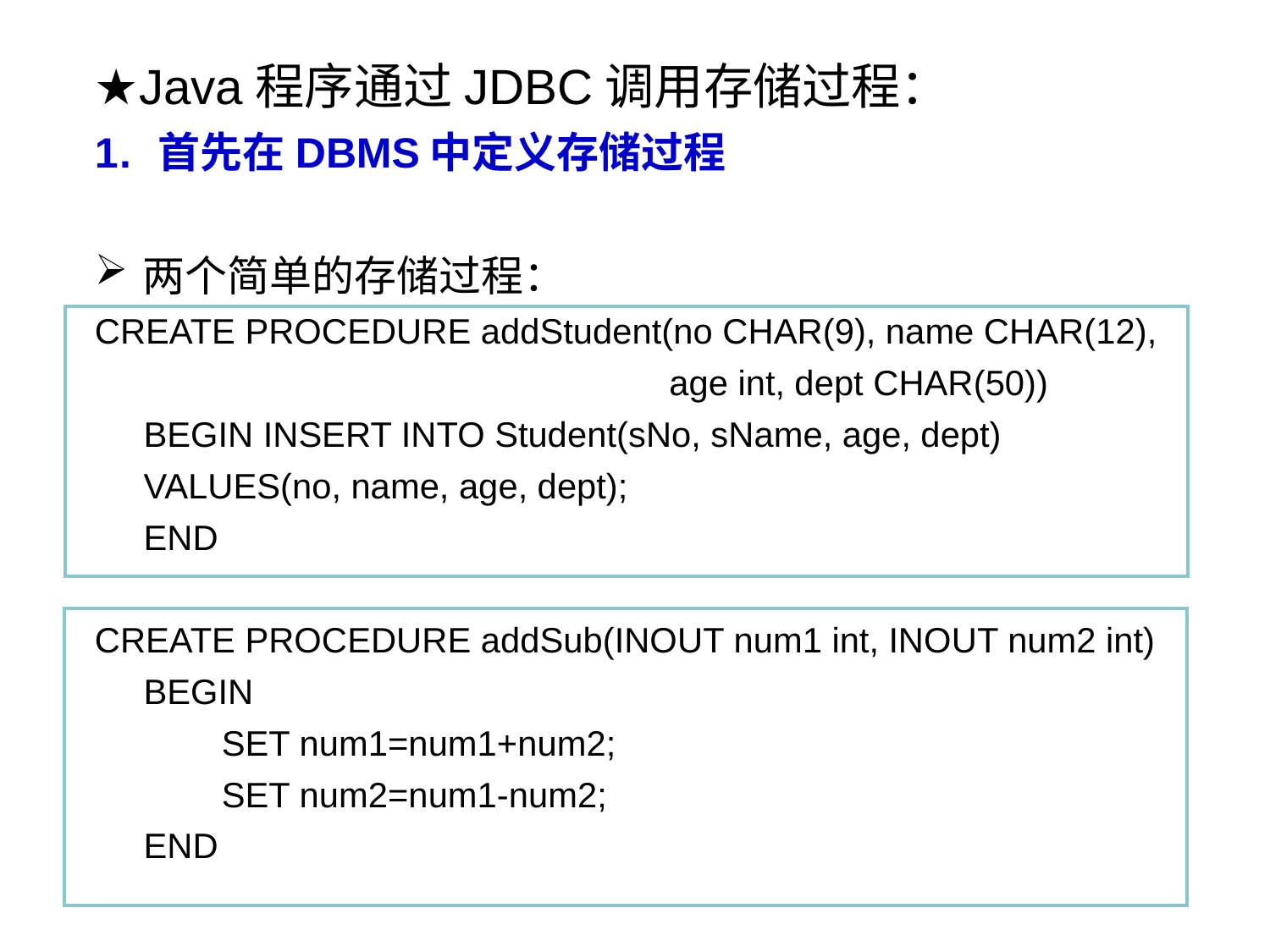

★Java程序通过JDBC调用存储过程：
首先在DBMS中定义存储过程

两个简单的存储过程：
CREATE PROCEDURE addStudent(no CHAR(9), name CHAR(12),
                                                           age int, dept CHAR(50))
     BEGIN INSERT INTO Student(sNo, sName, age, dept)
     VALUES(no, name, age, dept);
     END

CREATE PROCEDURE addSub(INOUT num1 int, INOUT num2 int)
     BEGIN
	SET num1=num1+num2;
	SET num2=num1-num2;
     END